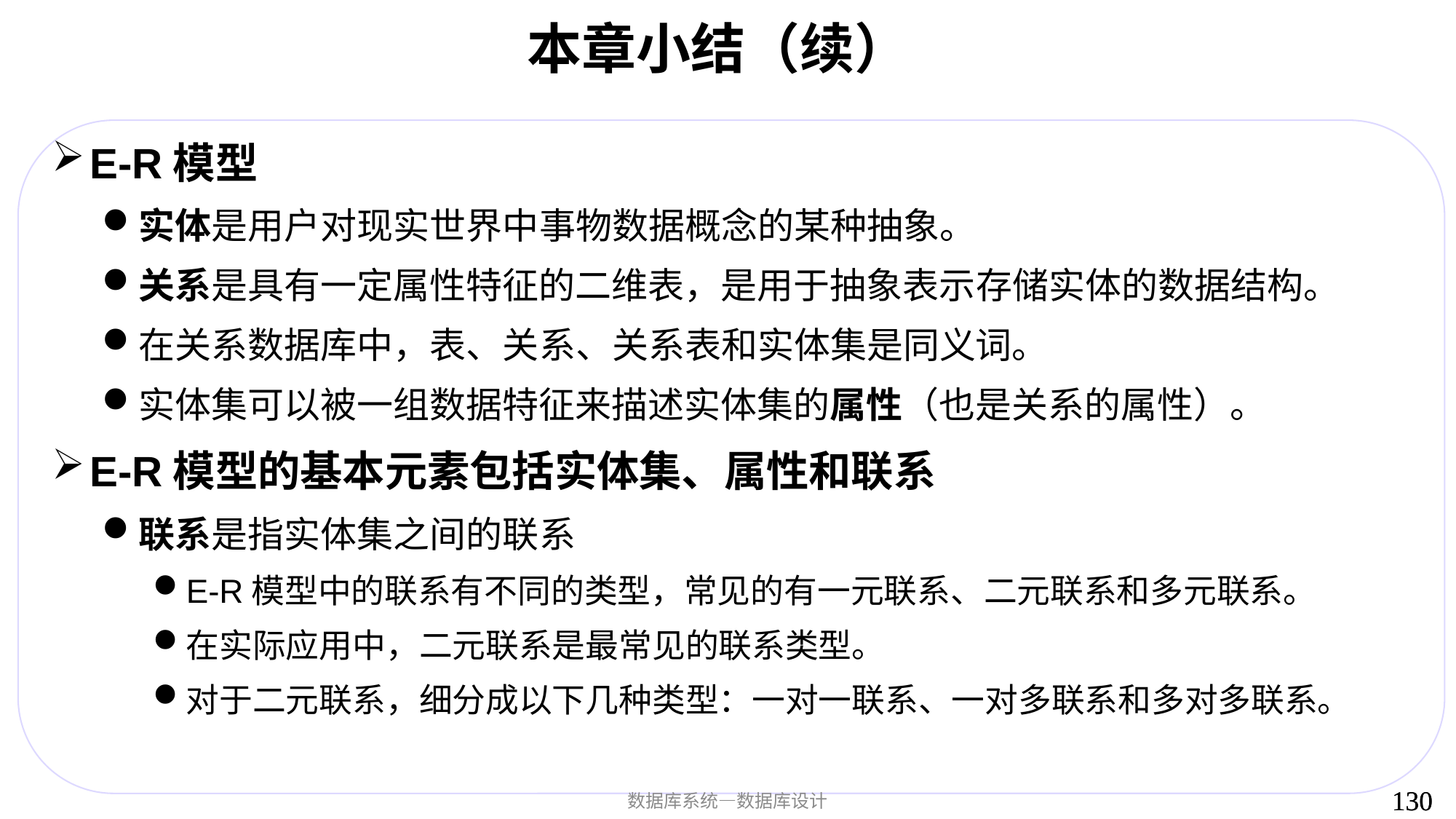

# 本章小结（续）

E-R模型
实体是用户对现实世界中事物数据概念的某种抽象。
关系是具有一定属性特征的二维表，是用于抽象表示存储实体的数据结构。
在关系数据库中，表、关系、关系表和实体集是同义词。
实体集可以被一组数据特征来描述实体集的属性（也是关系的属性）。
E-R模型的基本元素包括实体集、属性和联系
联系是指实体集之间的联系
E-R模型中的联系有不同的类型，常见的有一元联系、二元联系和多元联系。
在实际应用中，二元联系是最常见的联系类型。
对于二元联系，细分成以下几种类型：一对一联系、一对多联系和多对多联系。

130
130
数据库系统—数据库设计